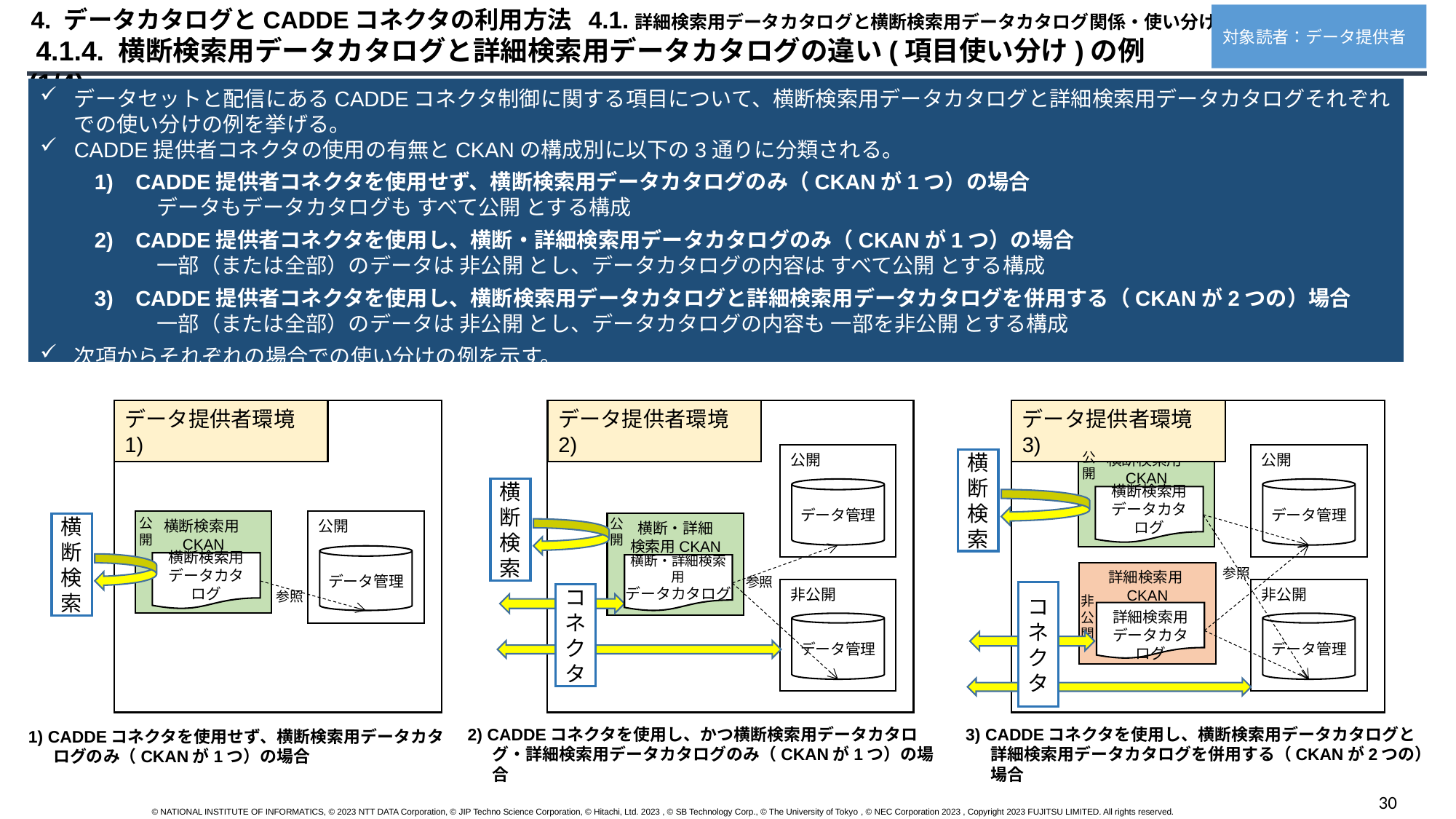

4. データカタログとCADDEコネクタの利用方法  4.1.詳細検索用データカタログと横断検索用データカタログ関係・使い分けについて
対象読者：データ提供者
 4.1.4. 横断検索用データカタログと詳細検索用データカタログの違い(項目使い分け)の例(1/4)
データセットと配信にあるCADDEコネクタ制御に関する項目について、横断検索用データカタログと詳細検索用データカタログそれぞれでの使い分けの例を挙げる。
CADDE提供者コネクタの使用の有無とCKANの構成別に以下の3通りに分類される。

CADDE提供者コネクタを使用せず、横断検索用データカタログのみ（CKANが1つ）の場合
　データもデータカタログも すべて公開 とする構成

CADDE提供者コネクタを使用し、横断・詳細検索用データカタログのみ（CKANが1つ）の場合
　一部（または全部）のデータは 非公開 とし、データカタログの内容は すべて公開 とする構成

CADDE提供者コネクタを使用し、横断検索用データカタログと詳細検索用データカタログを併用する（CKANが2つの）場合
　一部（または全部）のデータは 非公開 とし、データカタログの内容も 一部を非公開 とする構成

次項からそれぞれの場合での使い分けの例を示す。
データ提供者環境 1)

横断検索用CKAN
公開
公
開
データ管理
横断検索用
データカタログ
参照
データ提供者環境 2)
データ提供者環境 3)

公開
横断検索用CKAN
公開
横
断
検
索
公
開
横
断
検
索
データ管理
データ管理
横断検索用
データカタログ

横断・詳細
検索用CKAN
横
断
検
索
公
開

横断・詳細検索用
データカタログ
参照
詳細検索用CKAN
参照
非公開
非公開
コ
ネ
ク
タ
コ
ネ
ク
タ

非
公
開
詳細検索用データカタログ
データ管理
データ管理

2) CADDEコネクタを使用し、かつ横断検索用データカタログ・詳細検索用データカタログのみ（CKANが1つ）の場合
3) CADDEコネクタを使用し、横断検索用データカタログと
詳細検索用データカタログを併用する（CKANが2つの）場合
1) CADDEコネクタを使用せず、横断検索用データカタログのみ（CKANが1つ）の場合